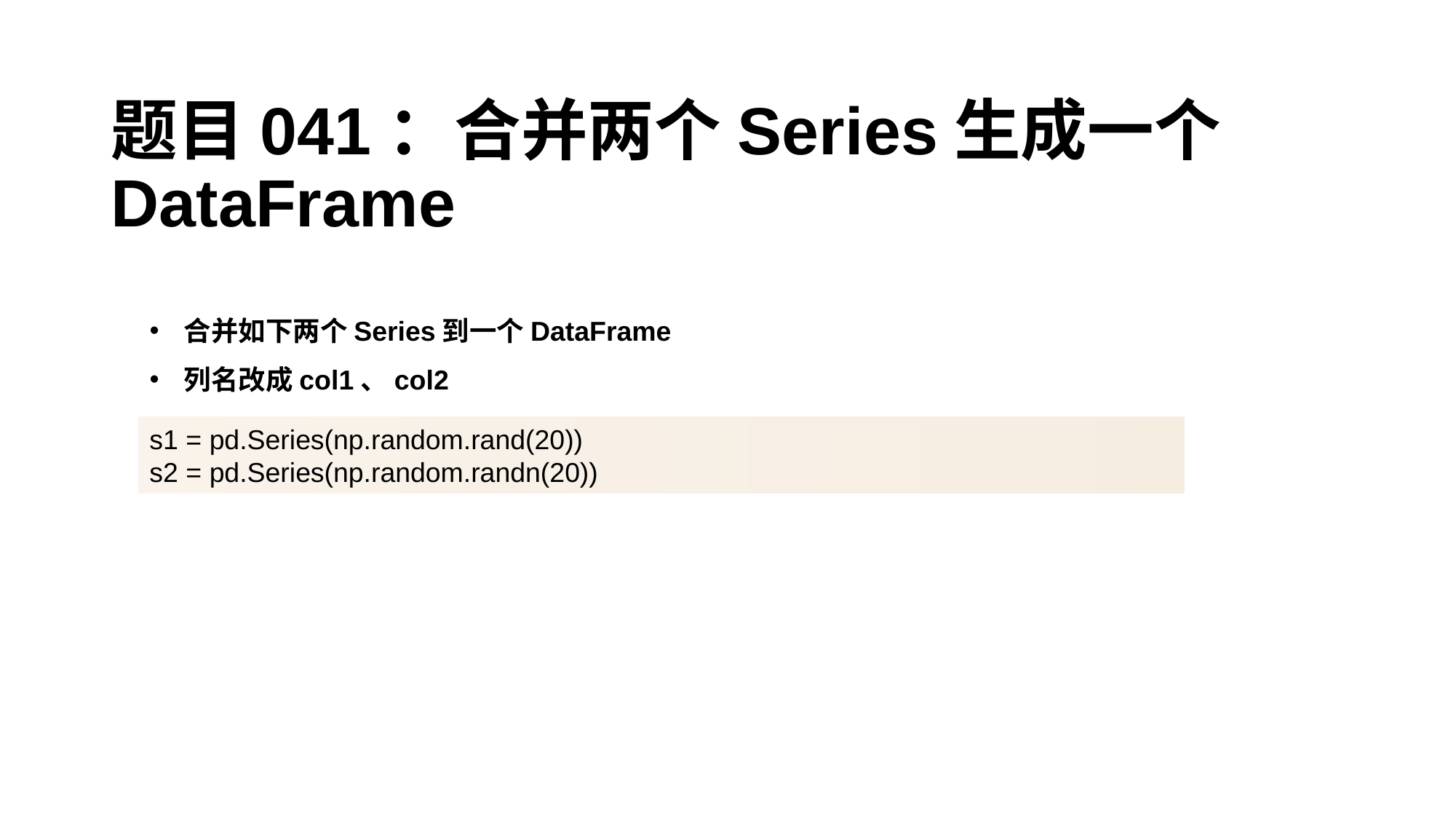

# 题目041：合并两个Series生成一个DataFrame
合并如下两个Series到一个DataFrame
列名改成col1、col2
s1 = pd.Series(np.random.rand(20))
s2 = pd.Series(np.random.randn(20))